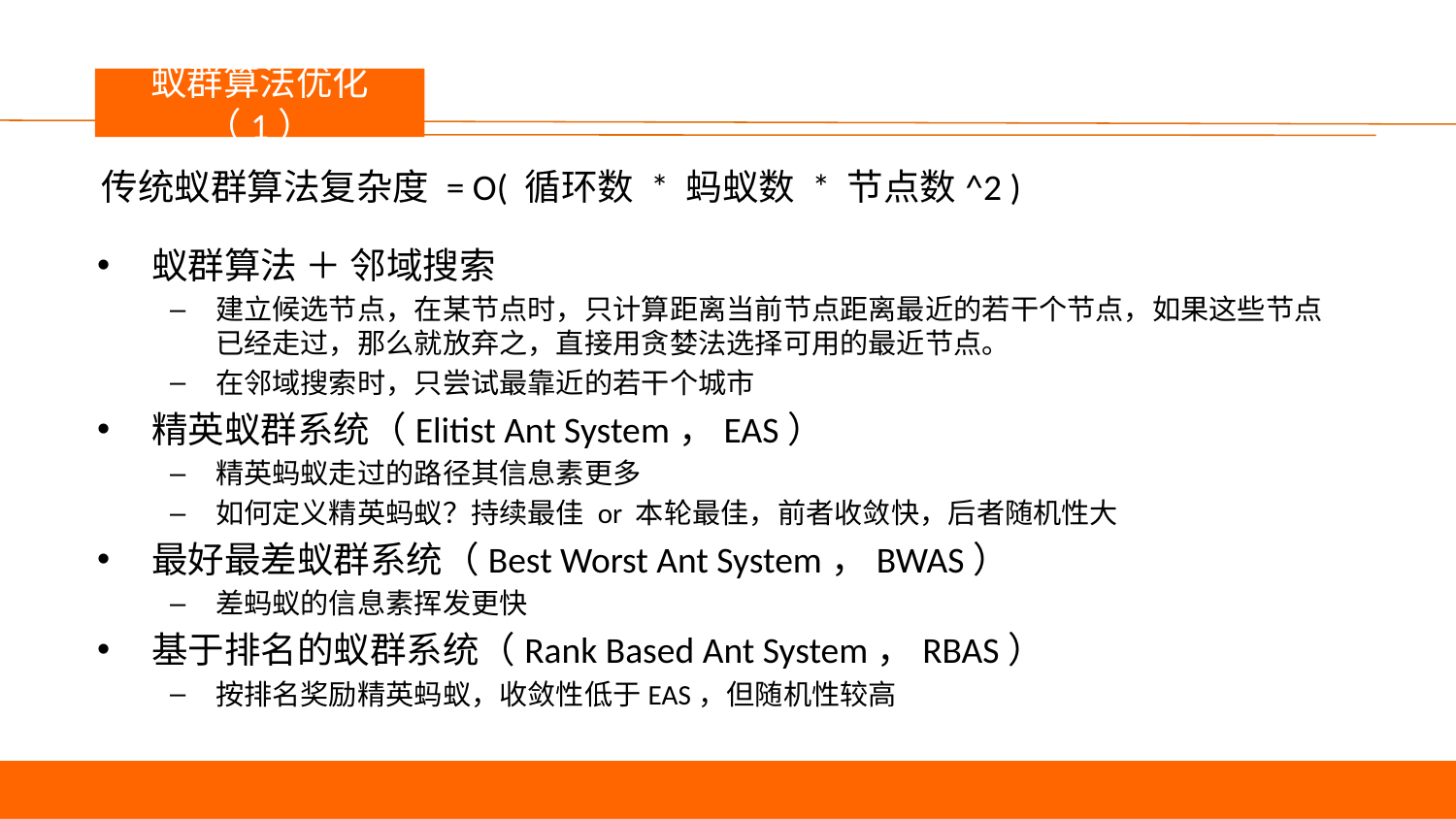

议程
蚁群算法优化（1）

传统蚁群算法复杂度 = O( 循环数 * 蚂蚁数 * 节点数^2 )
蚁群算法 ＋ 邻域搜索
建立候选节点，在某节点时，只计算距离当前节点距离最近的若干个节点，如果这些节点已经走过，那么就放弃之，直接用贪婪法选择可用的最近节点。
在邻域搜索时，只尝试最靠近的若干个城市
精英蚁群系统（Elitist Ant System，EAS）
精英蚂蚁走过的路径其信息素更多
如何定义精英蚂蚁？持续最佳 or 本轮最佳，前者收敛快，后者随机性大
最好最差蚁群系统（Best Worst Ant System，BWAS）
差蚂蚁的信息素挥发更快
基于排名的蚁群系统（Rank Based Ant System，RBAS）
按排名奖励精英蚂蚁，收敛性低于EAS，但随机性较高